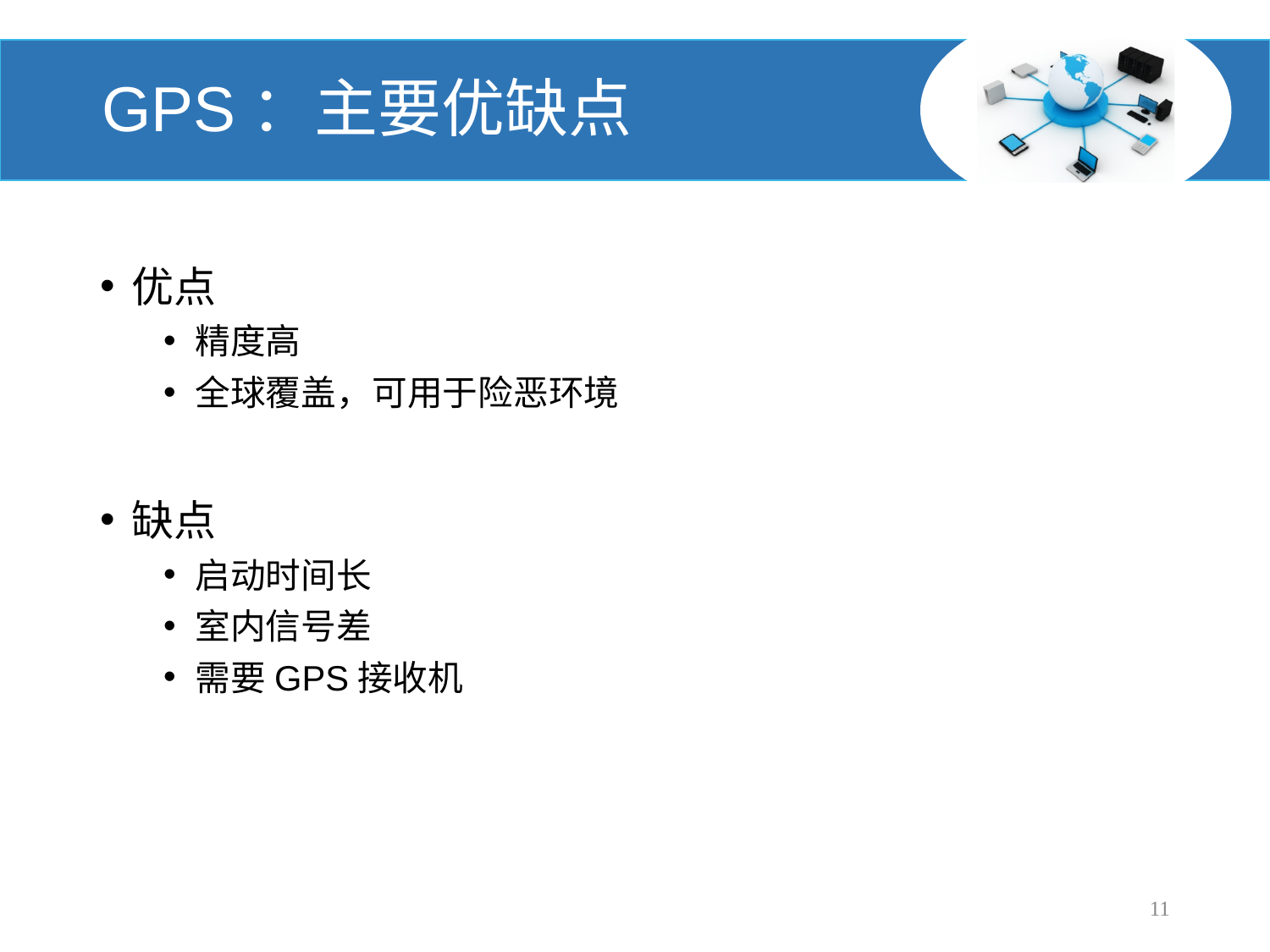

# GPS：主要优缺点
优点
精度高
全球覆盖，可用于险恶环境

缺点
启动时间长
室内信号差
需要GPS接收机

11